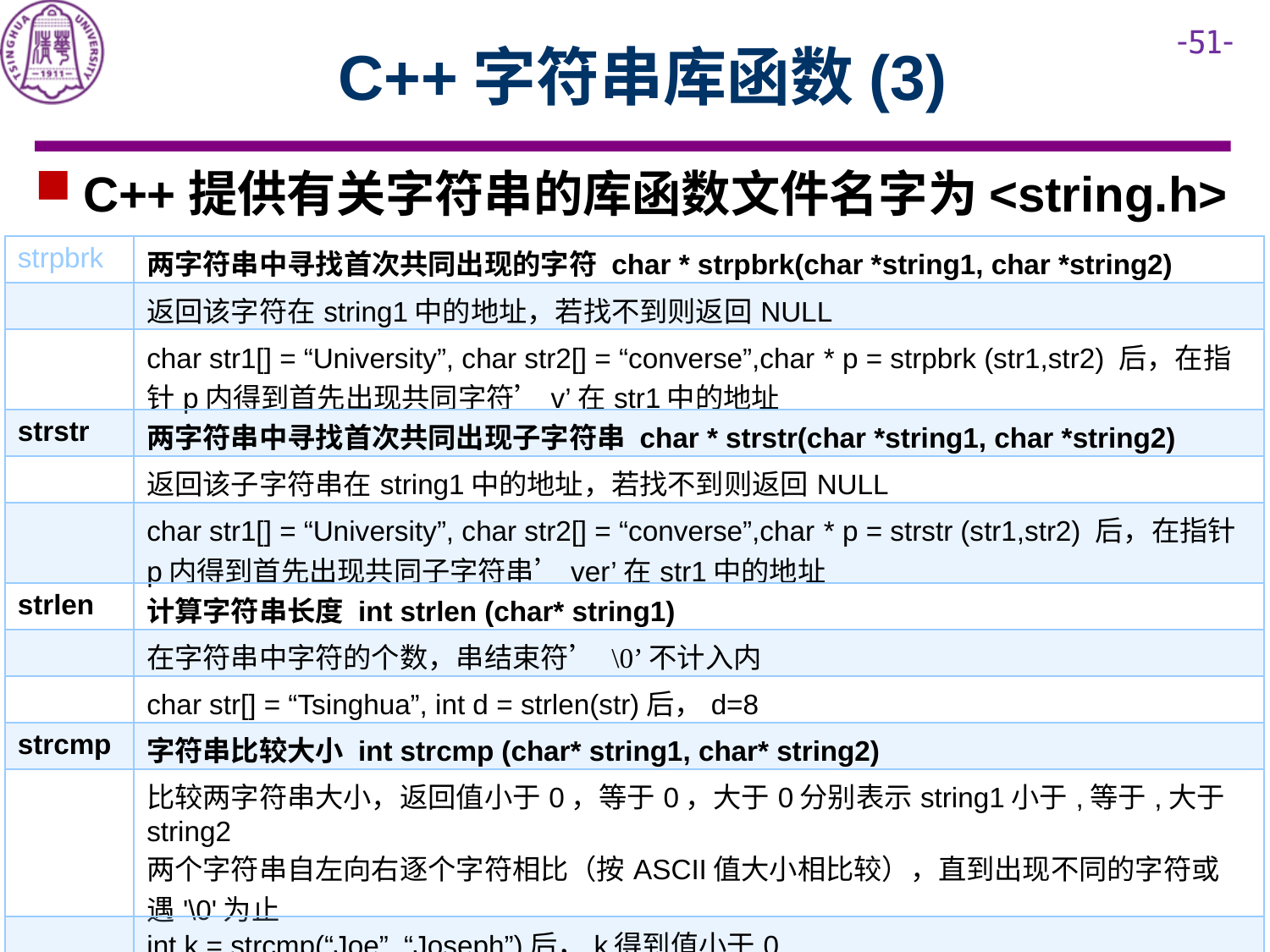

# C++字符串库函数(3)
C++提供有关字符串的库函数文件名字为<string.h>
| strpbrk | 两字符串中寻找首次共同出现的字符 char \* strpbrk(char \*string1, char \*string2) |
| --- | --- |
|  | 返回该字符在string1中的地址，若找不到则返回NULL |
|  | char str1[] = “University”, char str2[] = “converse”,char \* p = strpbrk (str1,str2) 后，在指针p内得到首先出现共同字符’v’在str1中的地址 |
| strstr | 两字符串中寻找首次共同出现子字符串 char \* strstr(char \*string1, char \*string2) |
|  | 返回该子字符串在string1中的地址，若找不到则返回NULL |
|  | char str1[] = “University”, char str2[] = “converse”,char \* p = strstr (str1,str2) 后，在指针p内得到首先出现共同子字符串’ver’在str1中的地址 |
| strlen | 计算字符串长度 int strlen (char\* string1) |
|  | 在字符串中字符的个数，串结束符’ \0’不计入内 |
|  | char str[] = “Tsinghua”, int d = strlen(str)后，d=8 |
| strcmp | 字符串比较大小 int strcmp (char\* string1, char\* string2) |
|  | 比较两字符串大小，返回值小于0，等于0，大于0分别表示string1小于,等于,大于string2 两个字符串自左向右逐个字符相比（按ASCII值大小相比较），直到出现不同的字符或遇'\0'为止 |
|  | int k = strcmp(“Joe”, “Joseph”)后，k得到值小于0 |